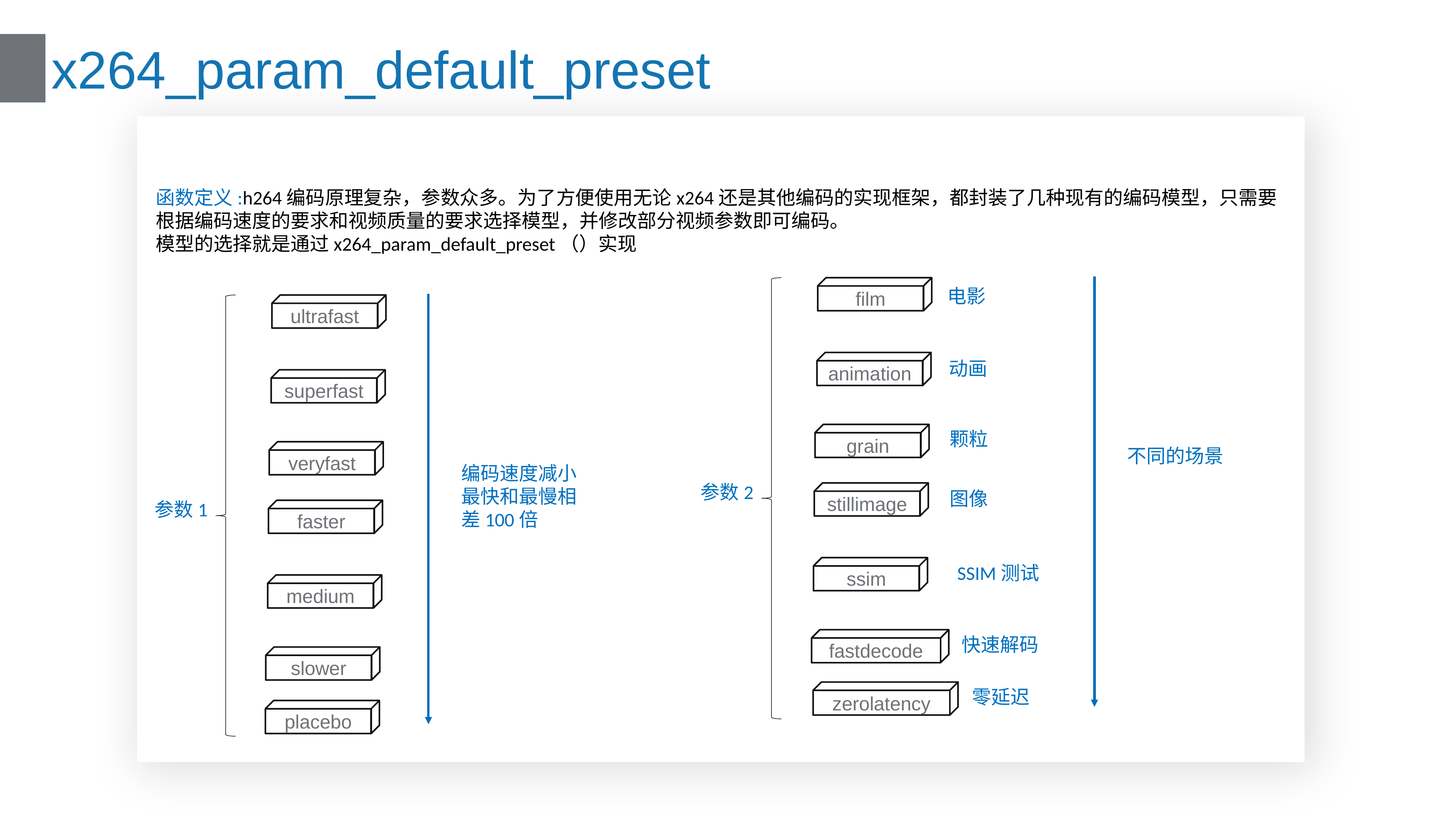

# x264_param_default_preset

函数定义:h264编码原理复杂，参数众多。为了方便使用无论x264还是其他编码的实现框架，都封装了几种现有的编码模型，只需要根据编码速度的要求和视频质量的要求选择模型，并修改部分视频参数即可编码。
模型的选择就是通过x264_param_default_preset（）实现

film
电影

ultrafast
animation
动画
superfast
颗粒
grain
不同的场景
veryfast
编码速度减小
最快和最慢相差100倍
参数2
stillimage
图像
参数1
faster
ssim
SSIM测试
medium
fastdecode
快速解码
slower
zerolatency
零延迟
placebo